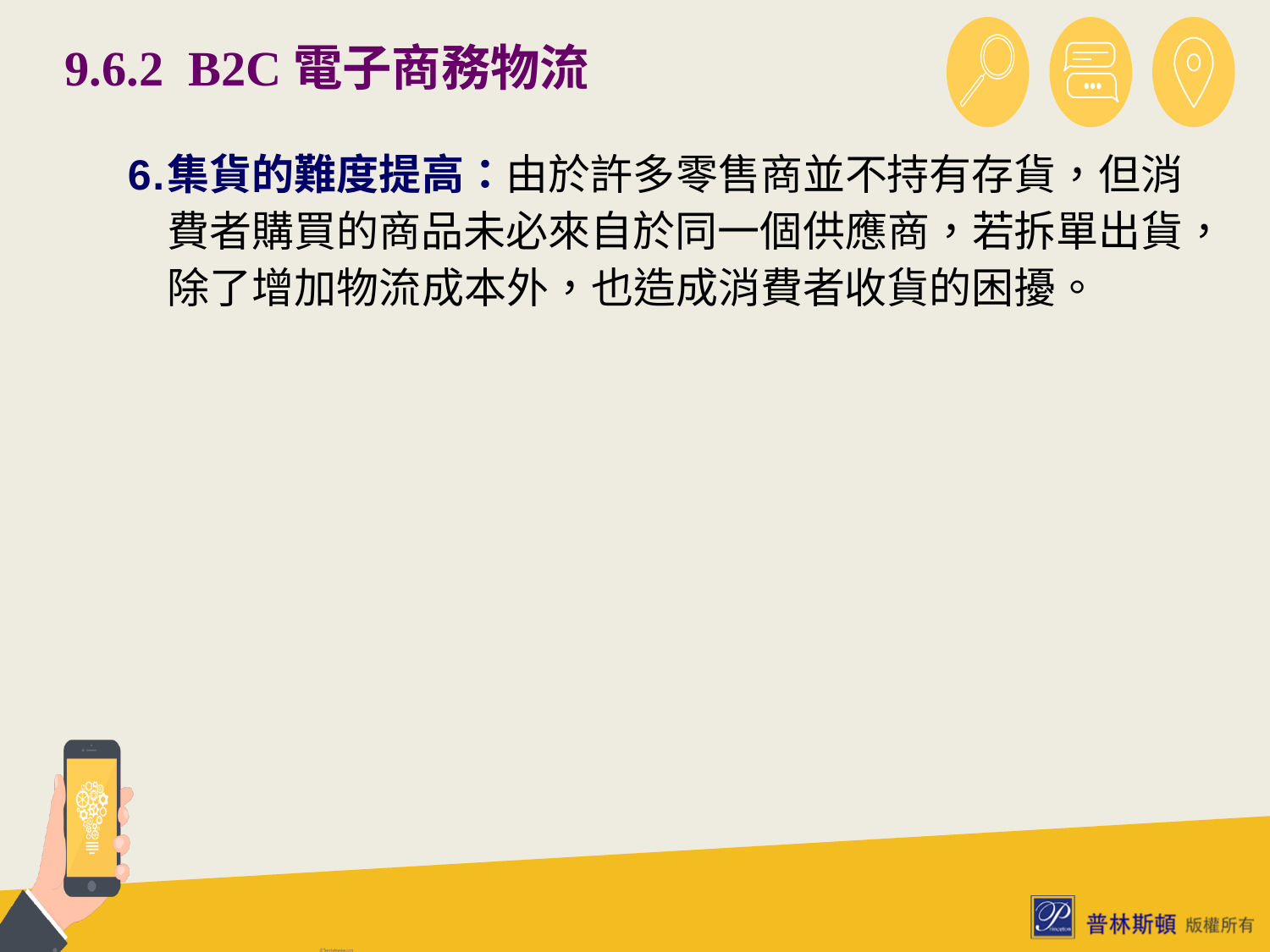

# 9.6.2  B2C電子商務物流
集貨的難度提高：由於許多零售商並不持有存貨，但消費者購買的商品未必來自於同一個供應商，若拆單出貨，除了增加物流成本外，也造成消費者收貨的困擾。